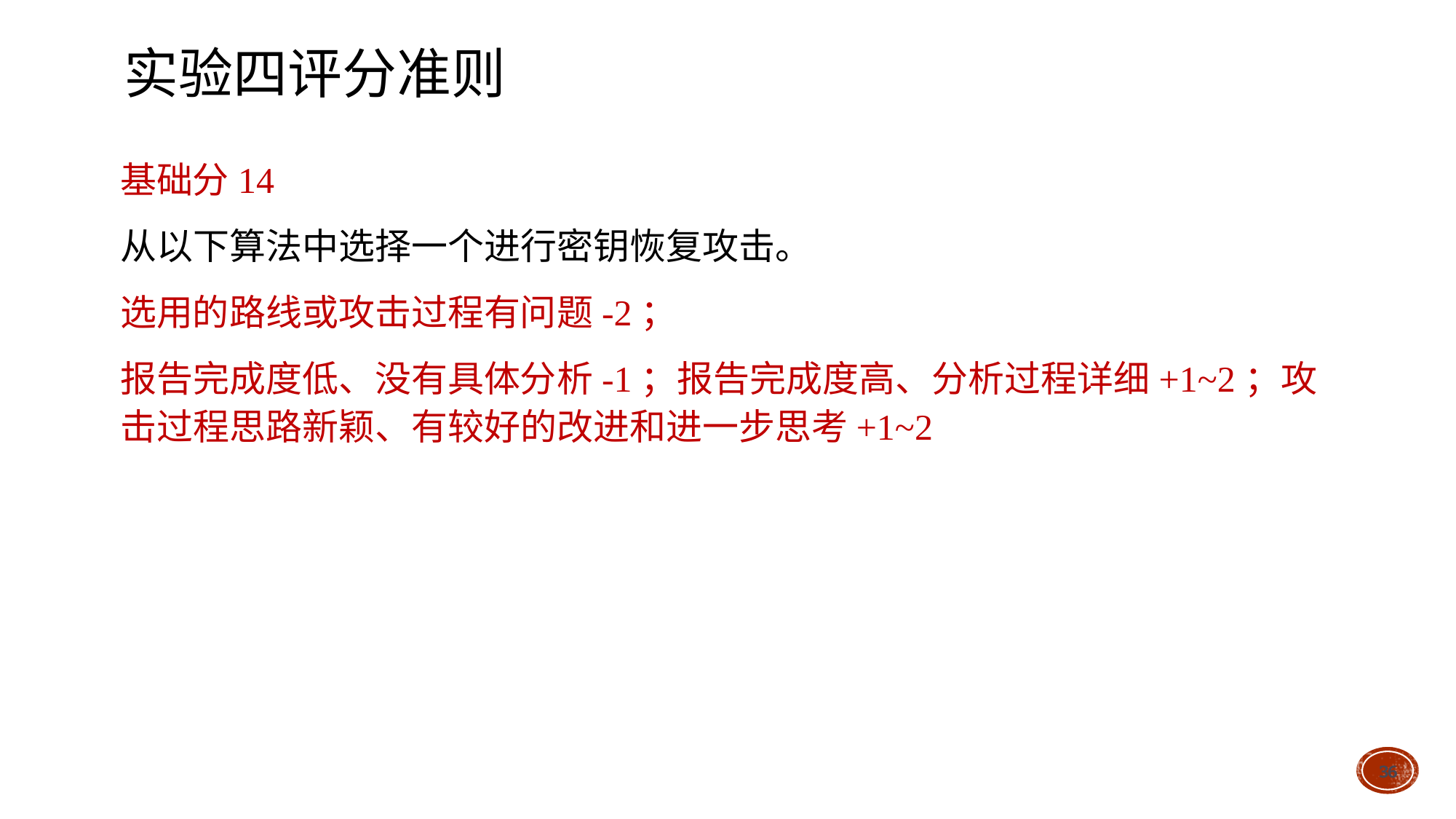

# 实验四评分准则
基础分14
从以下算法中选择一个进行密钥恢复攻击。
选用的路线或攻击过程有问题-2；
报告完成度低、没有具体分析-1；报告完成度高、分析过程详细+1~2；攻击过程思路新颖、有较好的改进和进一步思考+1~2

36